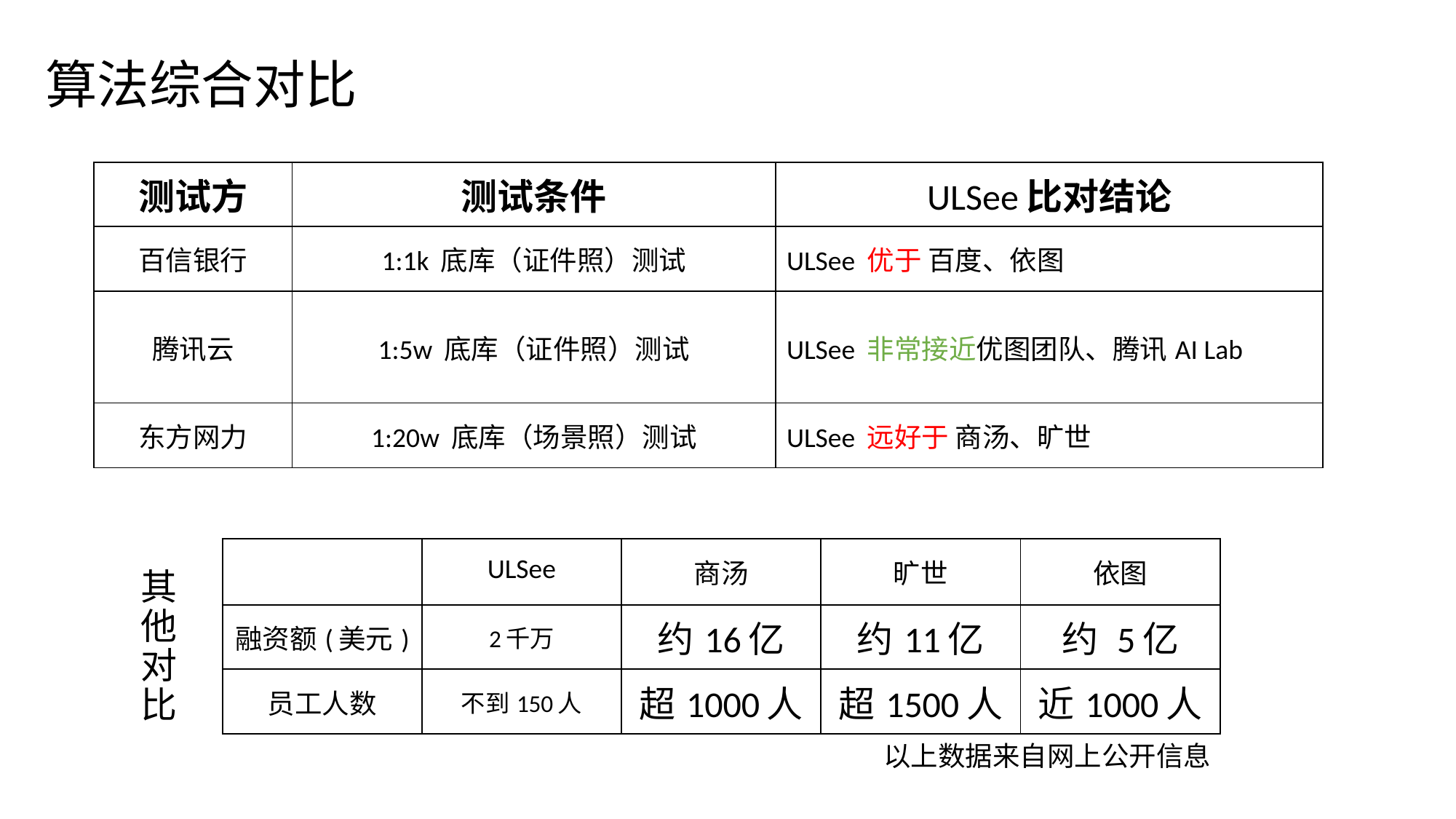

# 算法综合对比
| 测试方 | 测试条件 | ULSee比对结论 |
| --- | --- | --- |
| 百信银行 | 1:1k 底库（证件照）测试 | ULSee 优于 百度、依图 |
| 腾讯云 | 1:5w 底库（证件照）测试 | ULSee 非常接近优图团队、腾讯AI Lab |
| 东方网力 | 1:20w 底库（场景照）测试 | ULSee 远好于 商汤、旷世 |
|  | ULSee | 商汤 | 旷世 | 依图 |
| --- | --- | --- | --- | --- |
| 融资额(美元) | 2千万 | 约16亿 | 约11亿 | 约 5亿 |
| 员工人数 | 不到150人 | 超1000人 | 超1500人 | 近1000人 |
其
他
对
比
以上数据来自网上公开信息